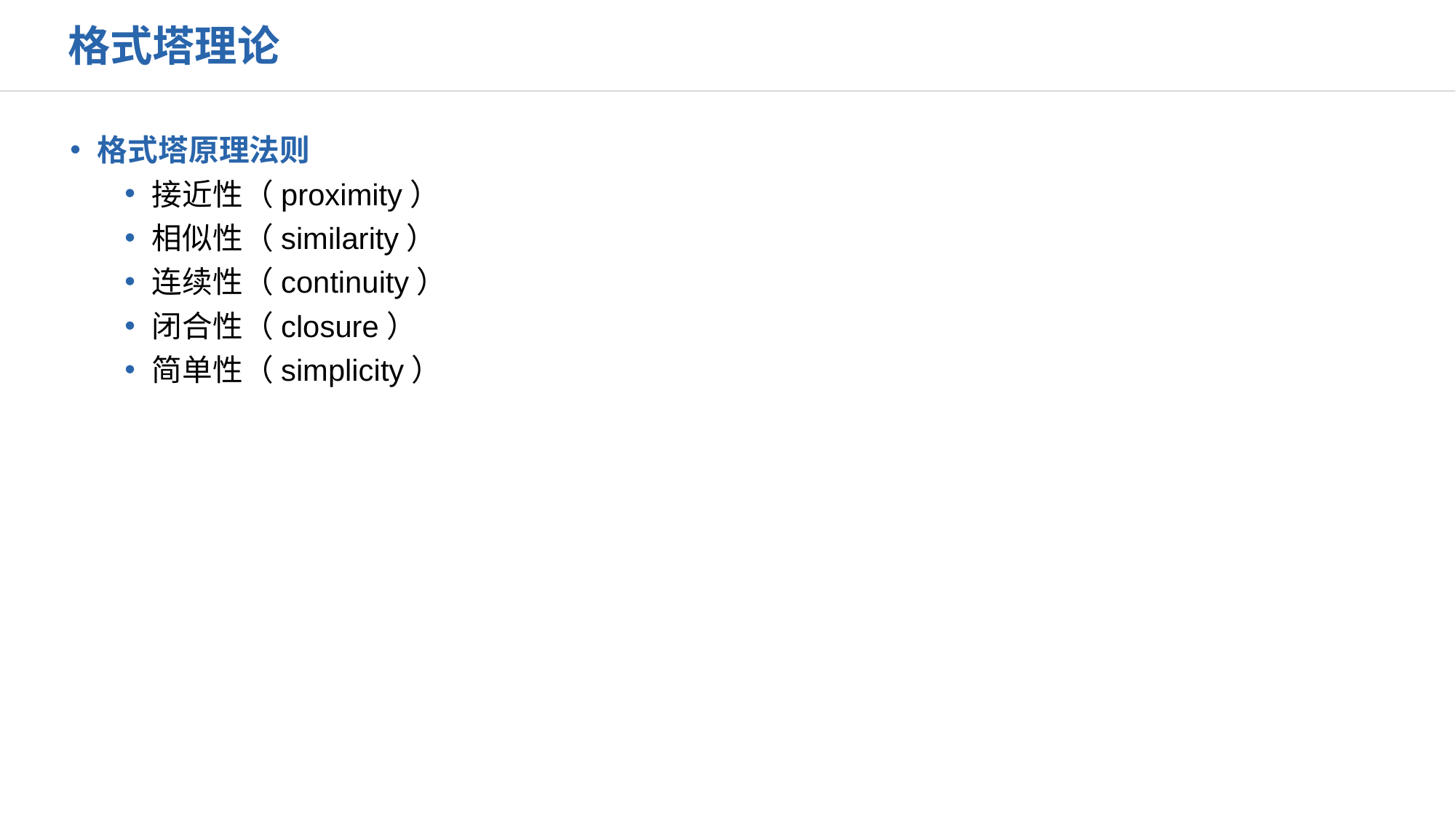

格式塔理论

格式塔原理法则
接近性（proximity）
相似性（similarity）
连续性（continuity）
闭合性（closure）
简单性（simplicity）